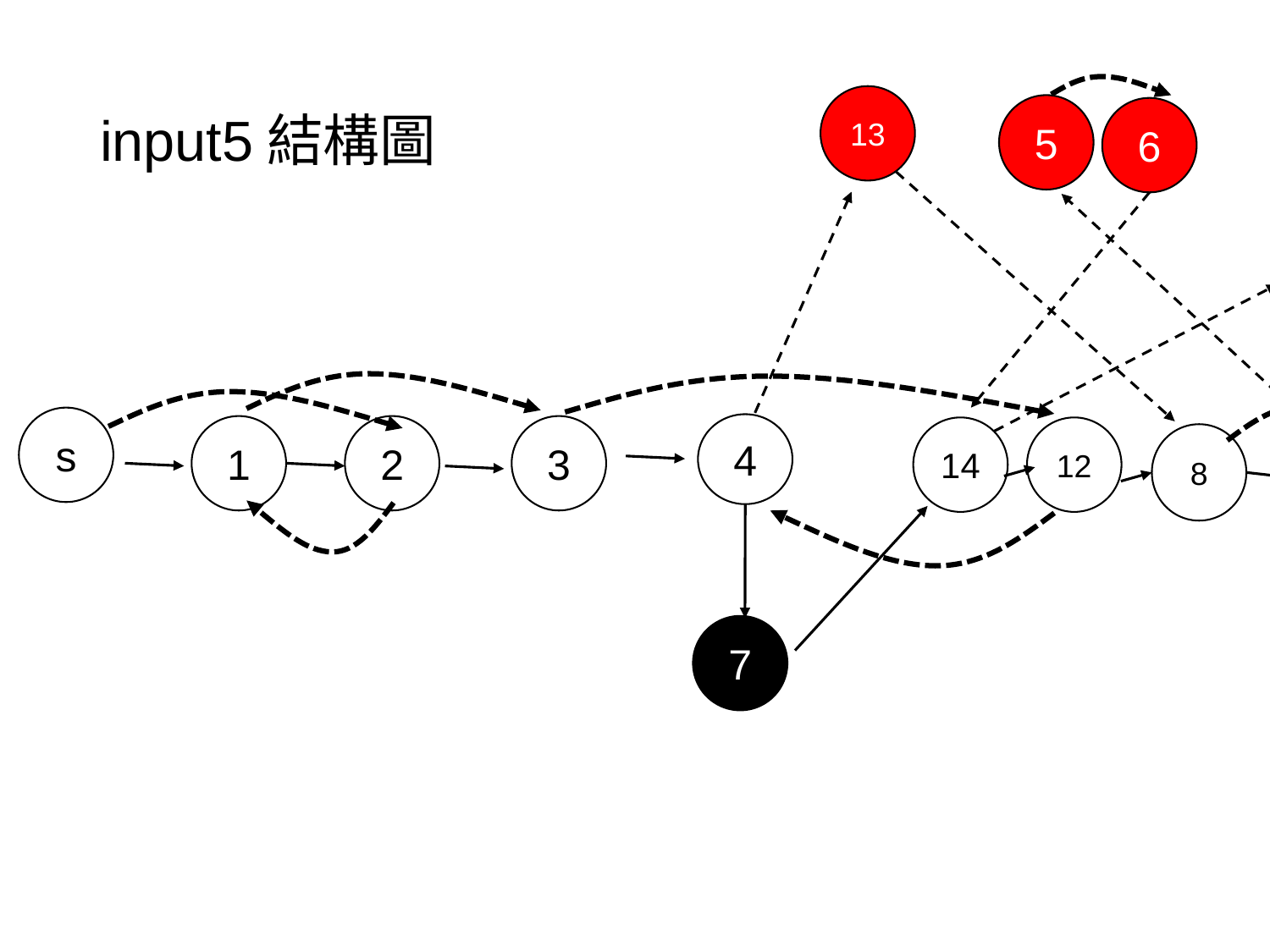

# input5結構圖

13
5
6

9
10
11

s
4
1
2
3
14
12
8
d
15

7